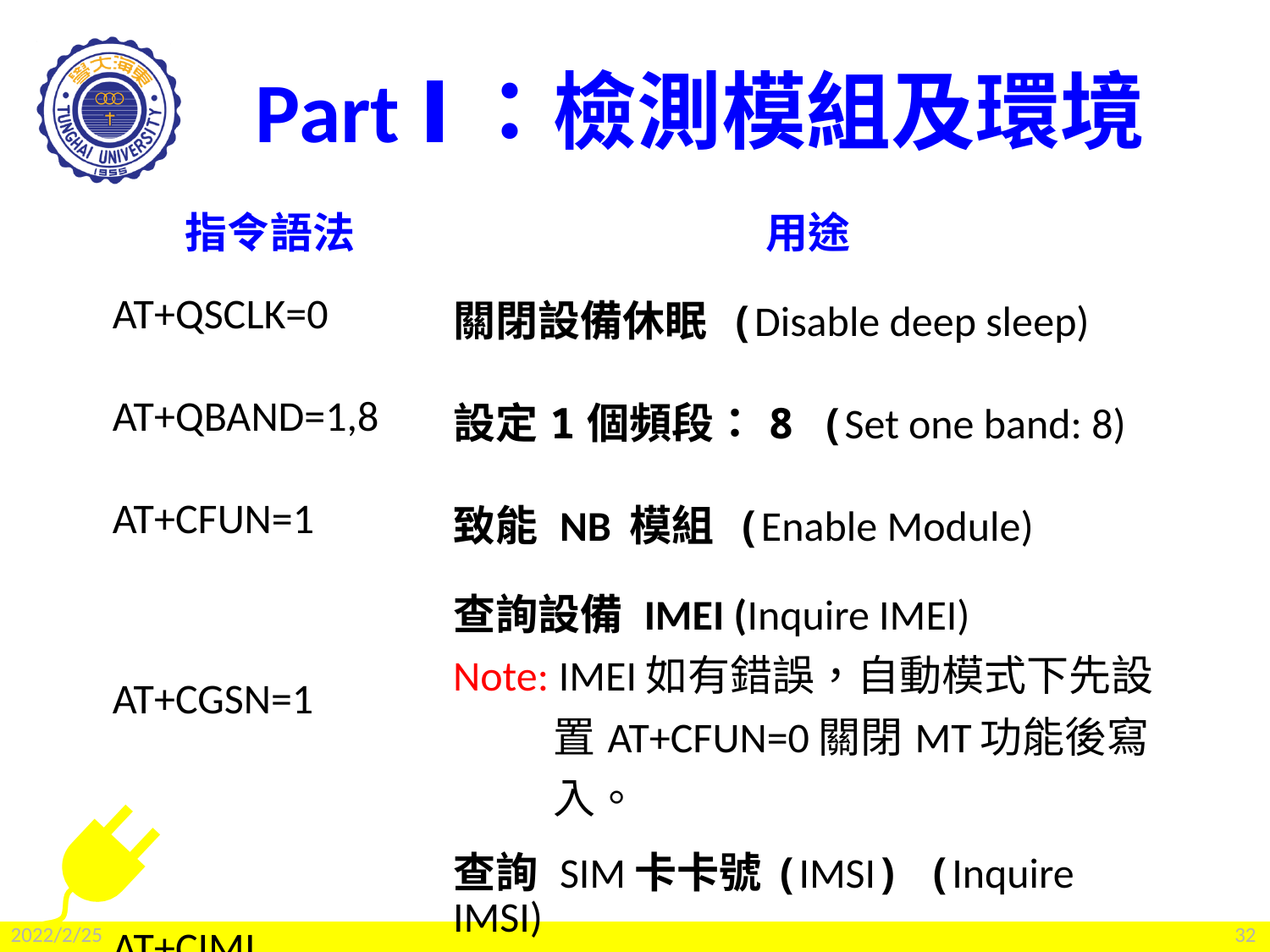

# Part Ⅰ：檢測模組及環境
| 指令語法 | 用途 |
| --- | --- |
| AT+QSCLK=0 | 關閉設備休眠 (Disable deep sleep) |
| AT+QBAND=1,8 | 設定1個頻段：8 (Set one band: 8) |
| AT+CFUN=1 | 致能 NB 模組 (Enable Module) |
| AT+CGSN=1 | 查詢設備 IMEI (Inquire IMEI) Note: IMEI如有錯誤，自動模式下先設置AT+CFUN=0關閉MT功能後寫入。 |
| AT+CIMI | 查詢 SIM卡卡號(IMSI) (Inquire IMSI) Note:如查不到IMSI，請確認卡片[是否開通]或[是否插好]。 |
2022/2/25

32